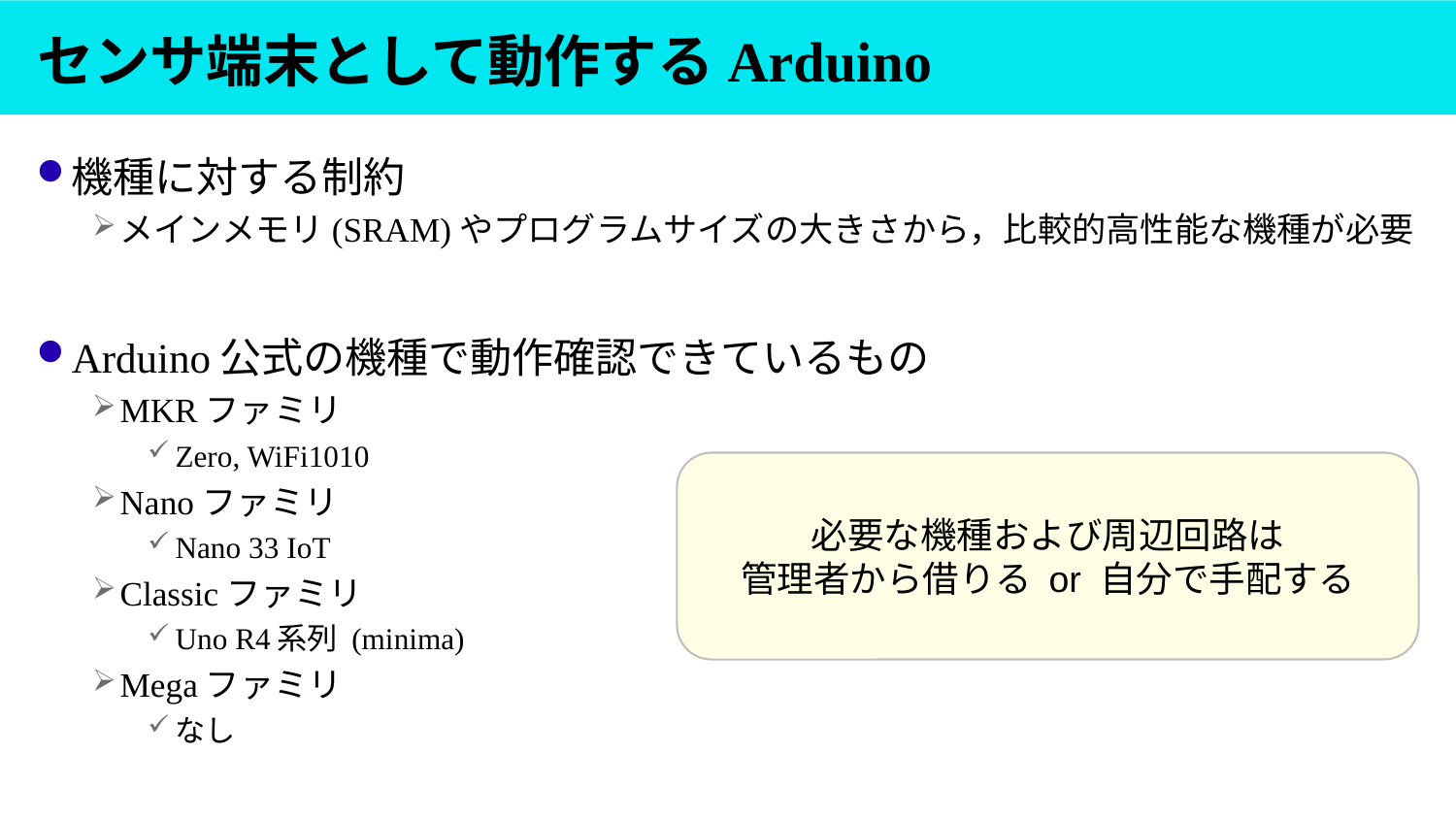

# センサ端末として動作するArduino
機種に対する制約
メインメモリ(SRAM)やプログラムサイズの大きさから，比較的高性能な機種が必要

Arduino公式の機種で動作確認できているもの
MKRファミリ
Zero, WiFi1010
Nanoファミリ
Nano 33 IoT
Classicファミリ
Uno R4系列 (minima)
Megaファミリ
なし
必要な機種および周辺回路は
管理者から借りる or 自分で手配する